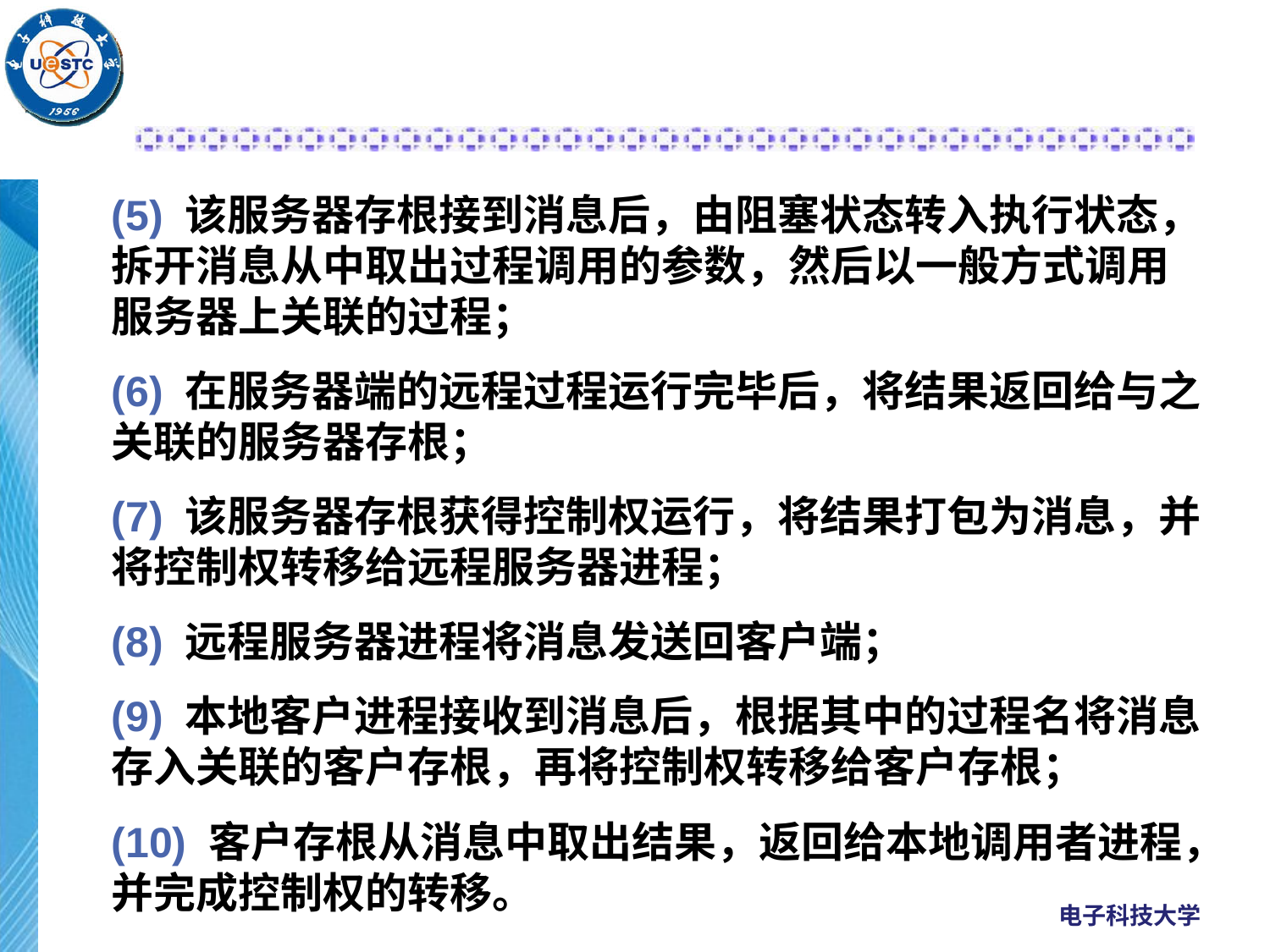

#
(5) 该服务器存根接到消息后，由阻塞状态转入执行状态，拆开消息从中取出过程调用的参数，然后以一般方式调用服务器上关联的过程；
(6) 在服务器端的远程过程运行完毕后，将结果返回给与之关联的服务器存根；
(7) 该服务器存根获得控制权运行，将结果打包为消息，并将控制权转移给远程服务器进程；
(8) 远程服务器进程将消息发送回客户端；
(9) 本地客户进程接收到消息后，根据其中的过程名将消息存入关联的客户存根，再将控制权转移给客户存根；
(10) 客户存根从消息中取出结果，返回给本地调用者进程，并完成控制权的转移。